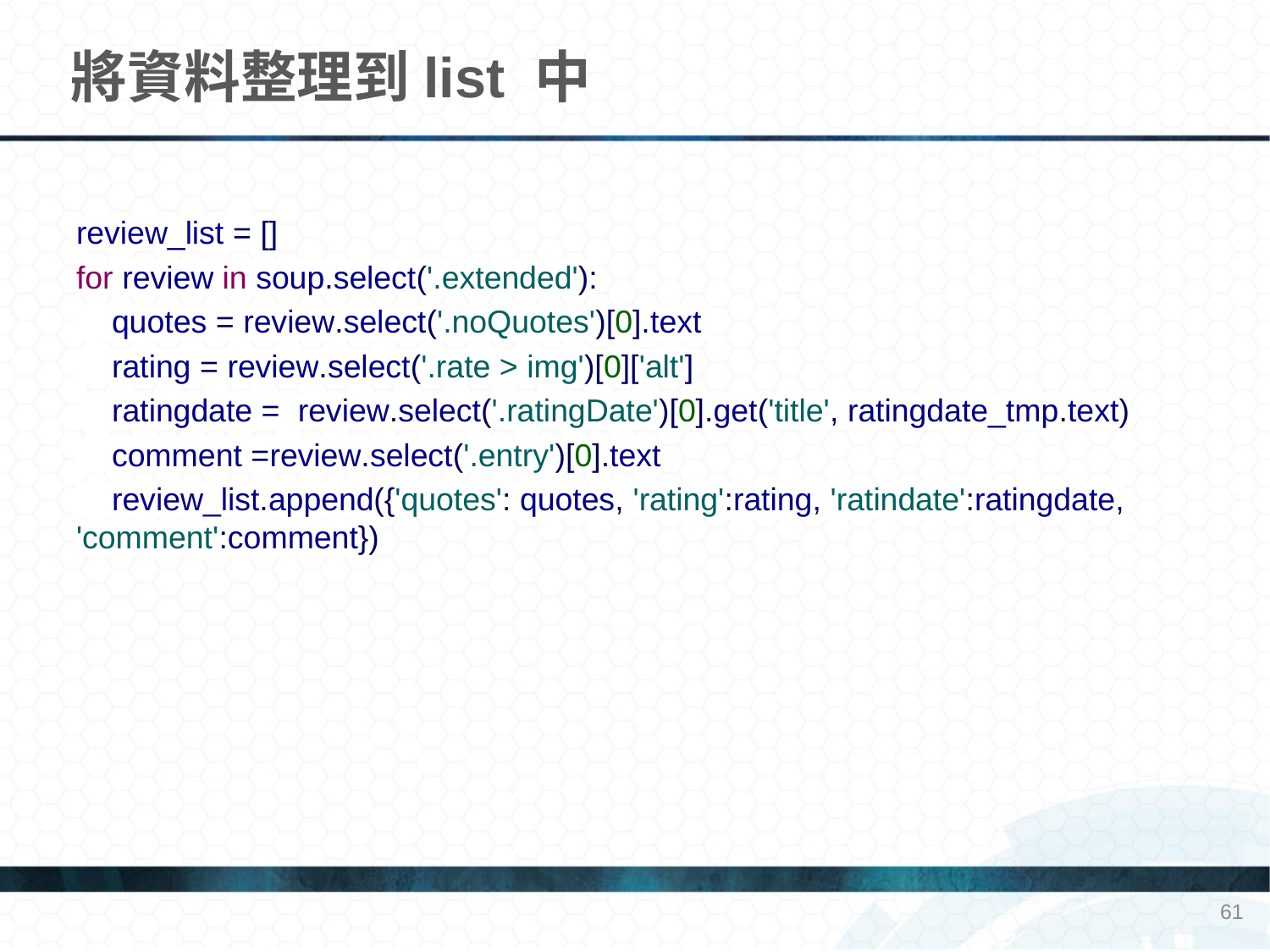

# 將資料整理到list 中
review_list = []
for review in soup.select('.extended'):
    quotes = review.select('.noQuotes')[0].text
    rating = review.select('.rate > img')[0]['alt']
    ratingdate =  review.select('.ratingDate')[0].get('title', ratingdate_tmp.text)
    comment =review.select('.entry')[0].text
    review_list.append({'quotes': quotes, 'rating':rating, 'ratindate':ratingdate, 'comment':comment})

61